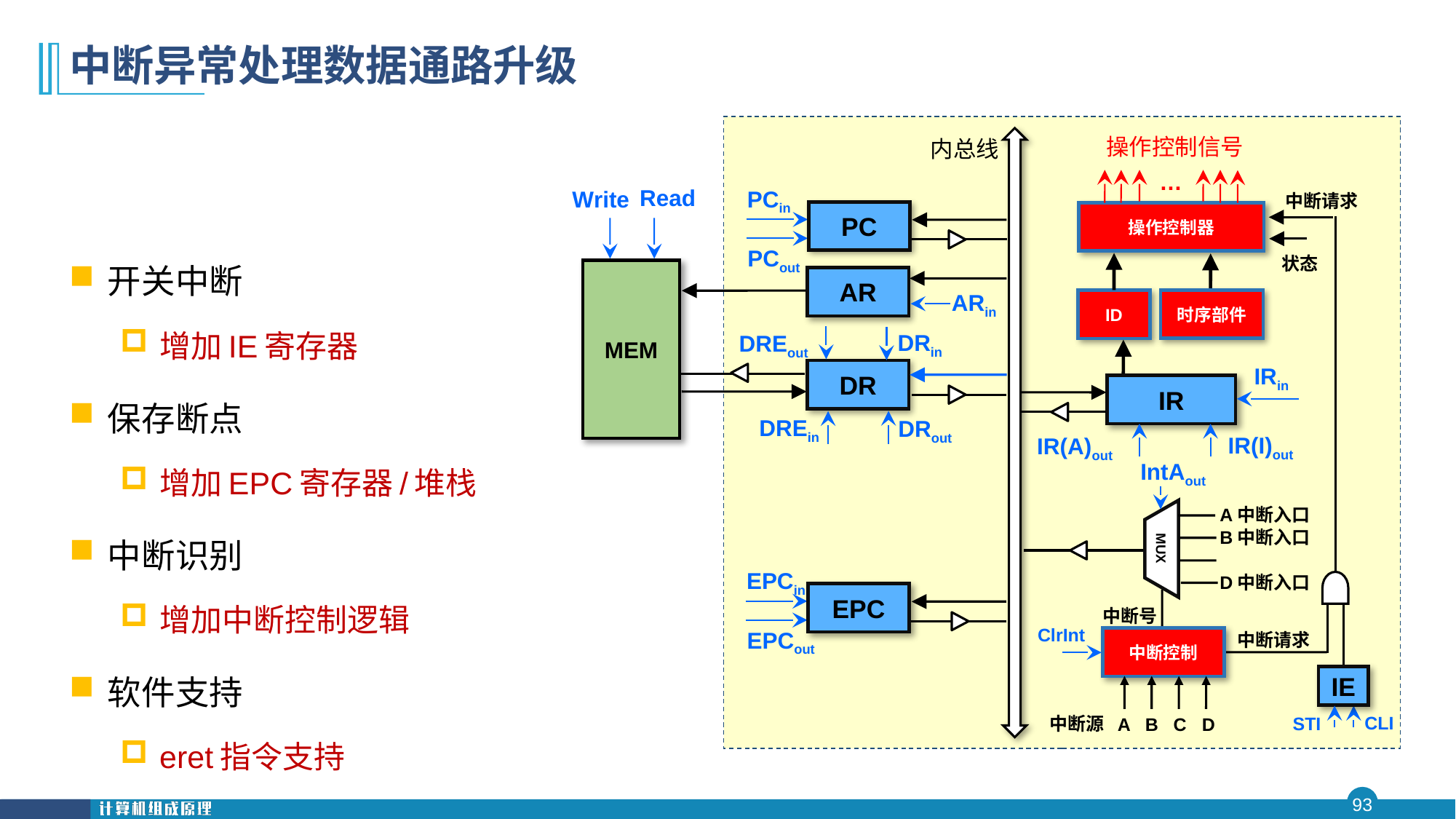

# 中断异常处理数据通路升级

操作控制信号
…

内总线
Read
PCin
PC

PCout
Write
中断请求

IE
CLI

STI

操作控制器

ID

开关中断
增加IE寄存器
保存断点
增加EPC寄存器/堆栈
中断识别
增加中断控制逻辑
软件支持
eret指令支持

状态

时序部件
MEM
AR

ARin

DRin
DREout
IRin
DR

IR

IR(I)out

DREin
DRout
IR(A)out
IntAout
A中断入口
MUX

B中断入口

D中断入口
EPCin
EPC

EPCout
中断号

ClrInt
中断请求

中断控制

中断源

A   B   C   D